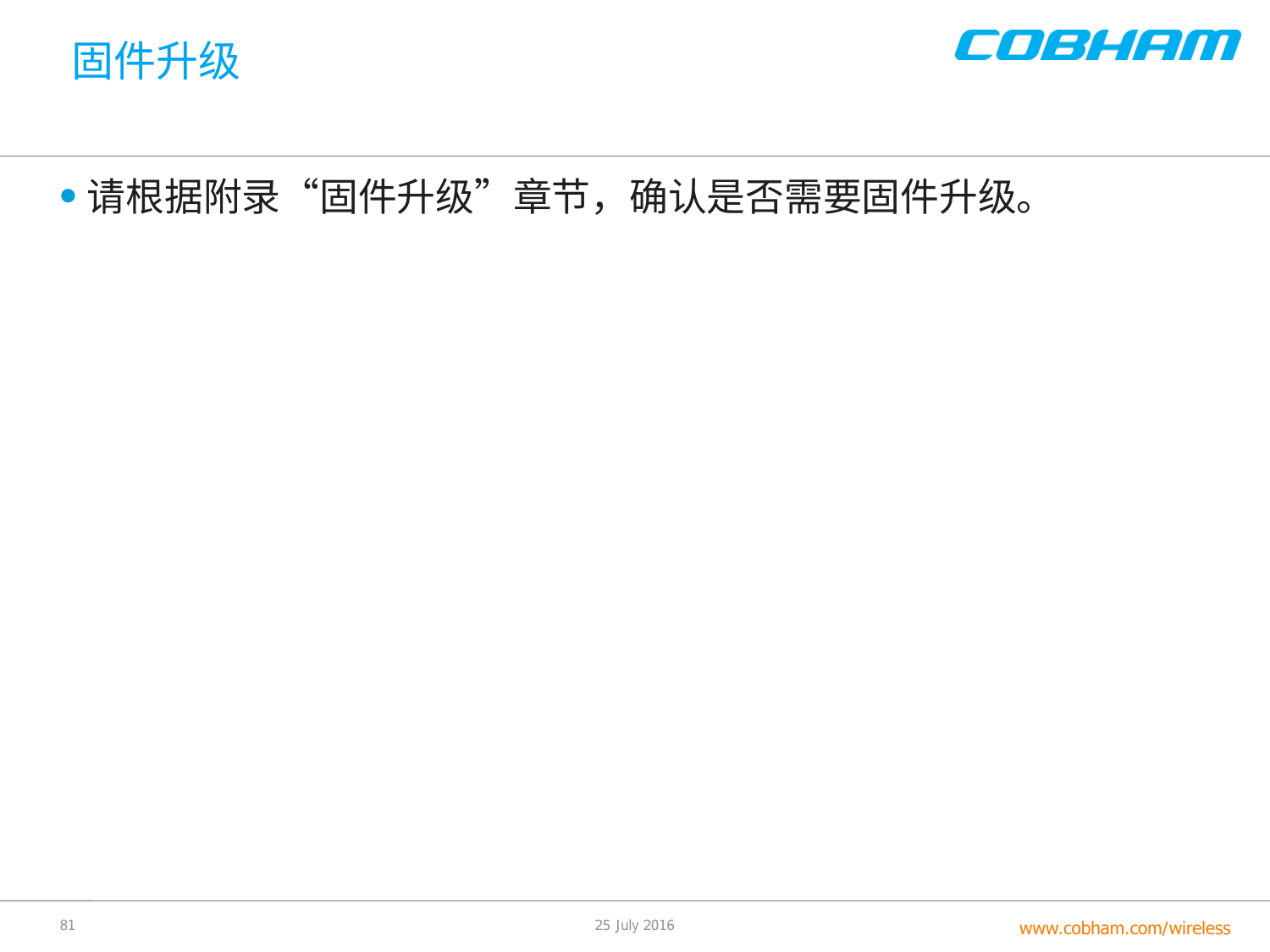

# 固件升级

请根据附录“固件升级”章节，确认是否需要固件升级。
81
25 July 2016